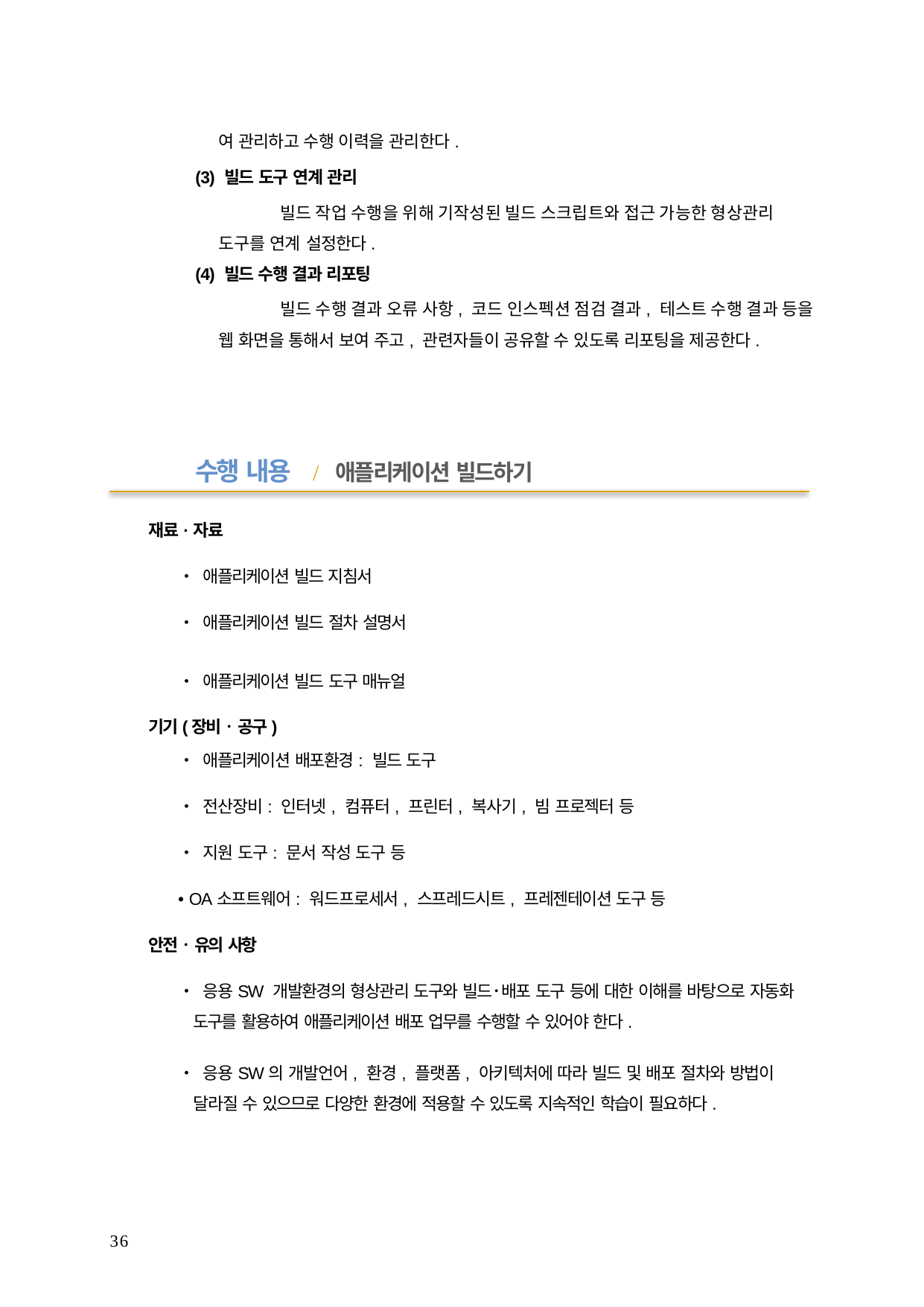

여 관리하고 수행 이력을 관리한다.

(3) 빌드 도구 연계 관리
빌드 작업 수행을 위해 기작성된 빌드 스크립트와 접근 가능한 형상관리 도구를 연계 설정한다.

(4) 빌드 수행 결과 리포팅
빌드 수행 결과 오류 사항, 코드 인스펙션 점검 결과, 테스트 수행 결과 등을 웹 화면을 통해서 보여 주고, 관련자들이 공유할 수 있도록 리포팅을 제공한다.

수행 내용   /  애플리케이션 빌드하기

재료·자료

• 애플리케이션 빌드 지침서

• 애플리케이션 빌드 절차 설명서

• 애플리케이션 빌드 도구 매뉴얼
기기(장비 ･ 공구)

• 애플리케이션 배포환경: 빌드 도구

• 전산장비: 인터넷, 컴퓨터, 프린터, 복사기, 빔 프로젝터 등

• 지원 도구: 문서 작성 도구 등

• OA소프트웨어: 워드프로세서, 스프레드시트, 프레젠테이션 도구 등

안전 ･ 유의 사항

• 응용SW 개발환경의 형상관리 도구와 빌드･배포 도구 등에 대한 이해를 바탕으로 자동화

도구를 활용하여 애플리케이션 배포 업무를 수행할 수 있어야 한다.

• 응용SW의 개발언어, 환경, 플랫폼, 아키텍처에 따라 빌드 및 배포 절차와 방법이 달라질 수 있으므로 다양한 환경에 적용할 수 있도록 지속적인 학습이 필요하다.

36